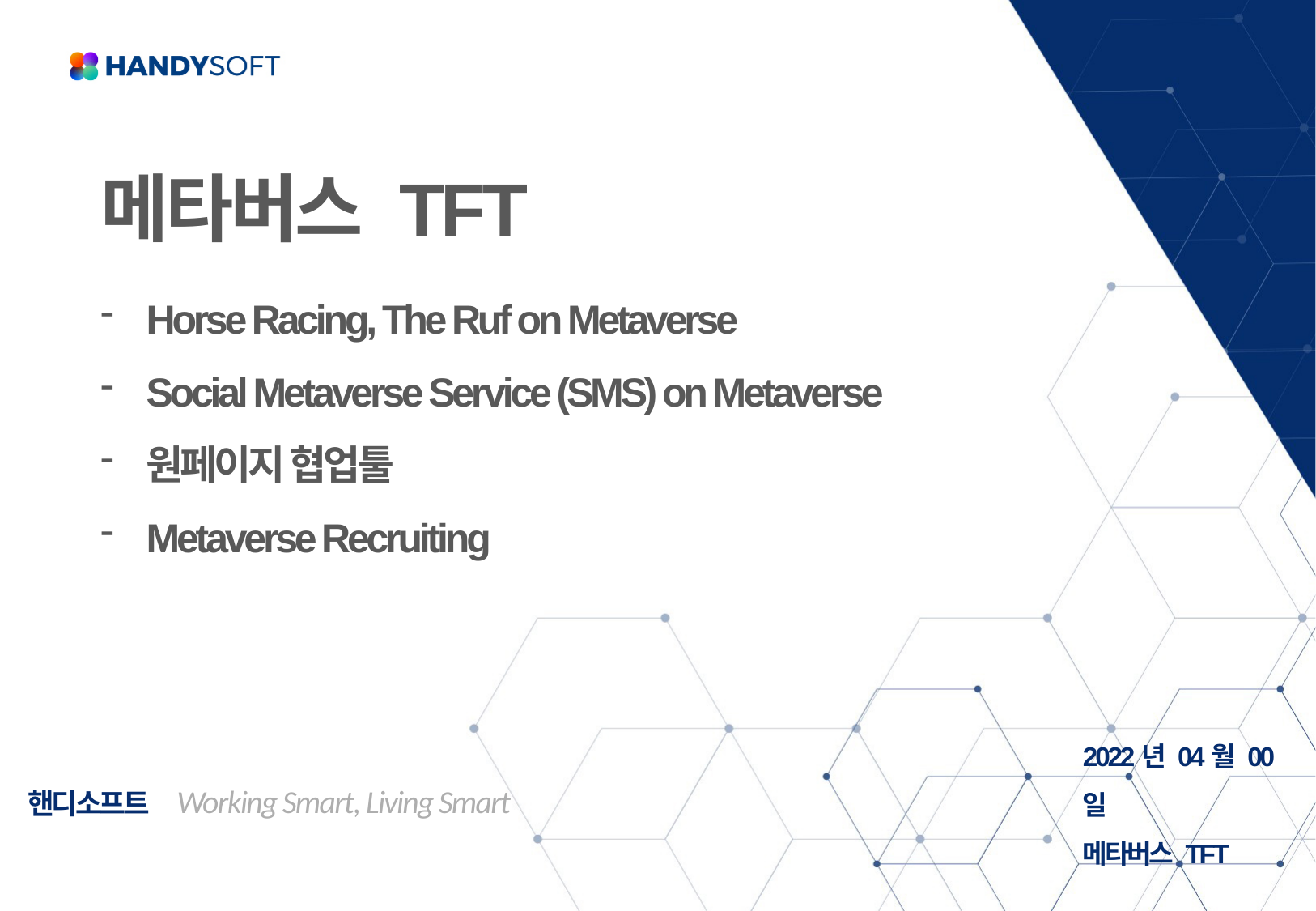

메타버스 TFT

Horse Racing, The Ruf on Metaverse
Social Metaverse Service (SMS) on Metaverse
원페이지 협업툴
Metaverse Recruiting
2022년 04월 00일
메타버스 TFT
Working Smart, Living Smart
핸디소프트